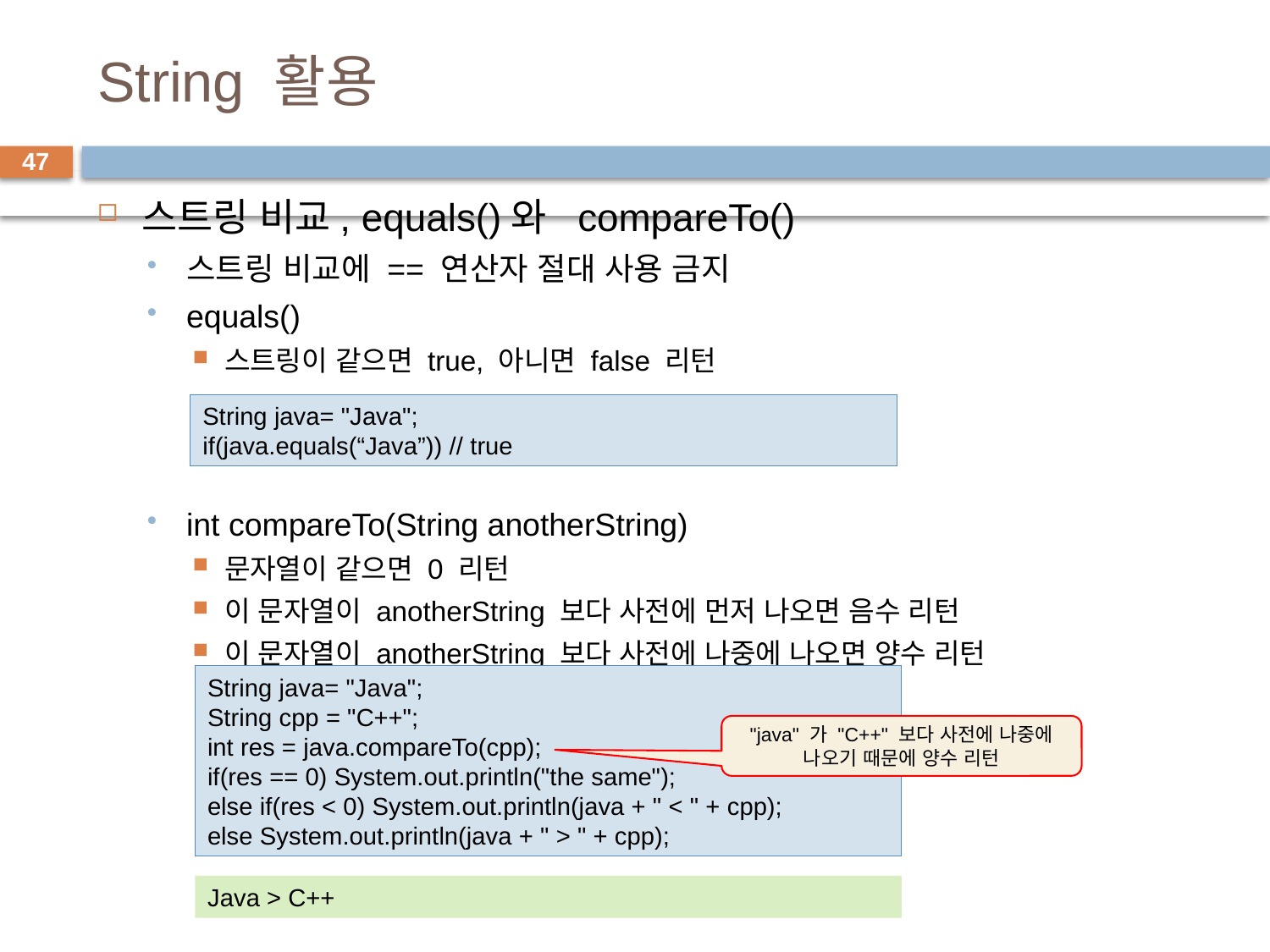

# String 활용
47
스트링 비교, equals()와  compareTo()
스트링 비교에 == 연산자 절대 사용 금지
equals()
스트링이 같으면 true, 아니면 false 리턴

int compareTo(String anotherString)
문자열이 같으면 0 리턴
이 문자열이 anotherString 보다 사전에 먼저 나오면 음수 리턴
이 문자열이 anotherString 보다 사전에 나중에 나오면 양수 리턴

String java= "Java";
if(java.equals(“Java”)) // true
String java= "Java";
String cpp = "C++";
int res = java.compareTo(cpp);
if(res == 0) System.out.println("the same");
else if(res < 0) System.out.println(java + " < " + cpp);
else System.out.println(java + " > " + cpp);
"java" 가 "C++" 보다 사전에 나중에 나오기 때문에 양수 리턴
Java > C++